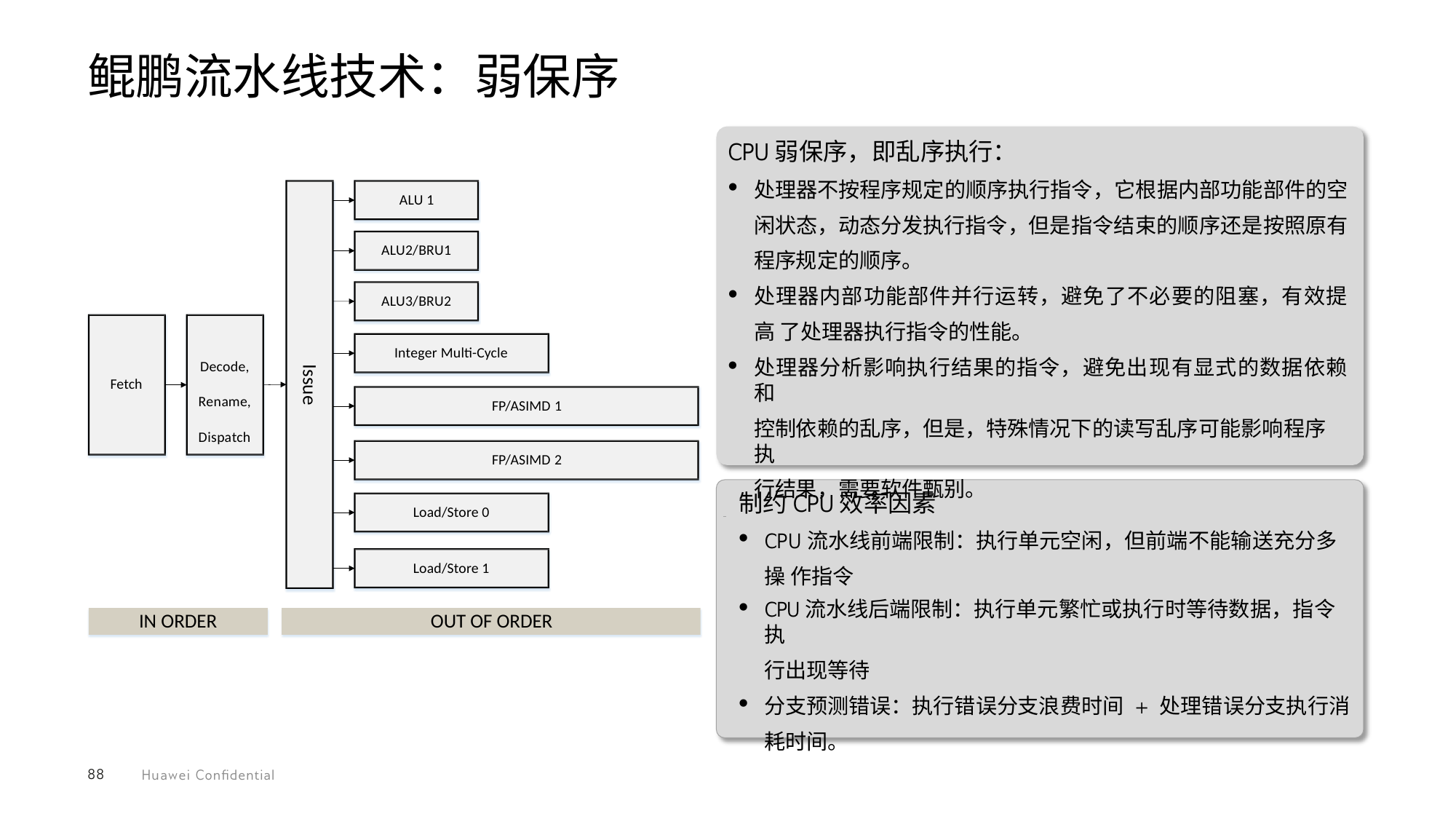

# 鲲鹏流水线技术：弱保序
CPU弱保序，即乱序执行：
处理器不按程序规定的顺序执行指令，它根据内部功能部件的空 闲状态，动态分发执行指令，但是指令结束的顺序还是按照原有 程序规定的顺序。
处理器内部功能部件并行运转，避免了不必要的阻塞，有效提高 了处理器执行指令的性能。
处理器分析影响执行结果的指令，避免出现有显式的数据依赖和
控制依赖的乱序，但是，特殊情况下的读写乱序可能影响程序执
行结果，需要软件甄别。

ALU 1

ALU2/BRU1

ALU3/BRU2

Integer Multi-Cycle

Decode,  Rename,  Dispatch
Issue
Fetch

FP/ASIMD 1

FP/ASIMD 2

制约CPU效率因素
CPU流水线前端限制：执行单元空闲，但前端不能输送充分多操 作指令
CPU流水线后端限制：执行单元繁忙或执行时等待数据，指令执
行出现等待
分支预测错误：执行错误分支浪费时间 + 处理错误分支执行消
耗时间。

Load/Store 0

Load/Store 1

IN ORDER
OUT OF ORDER

Huawei Confidential
88